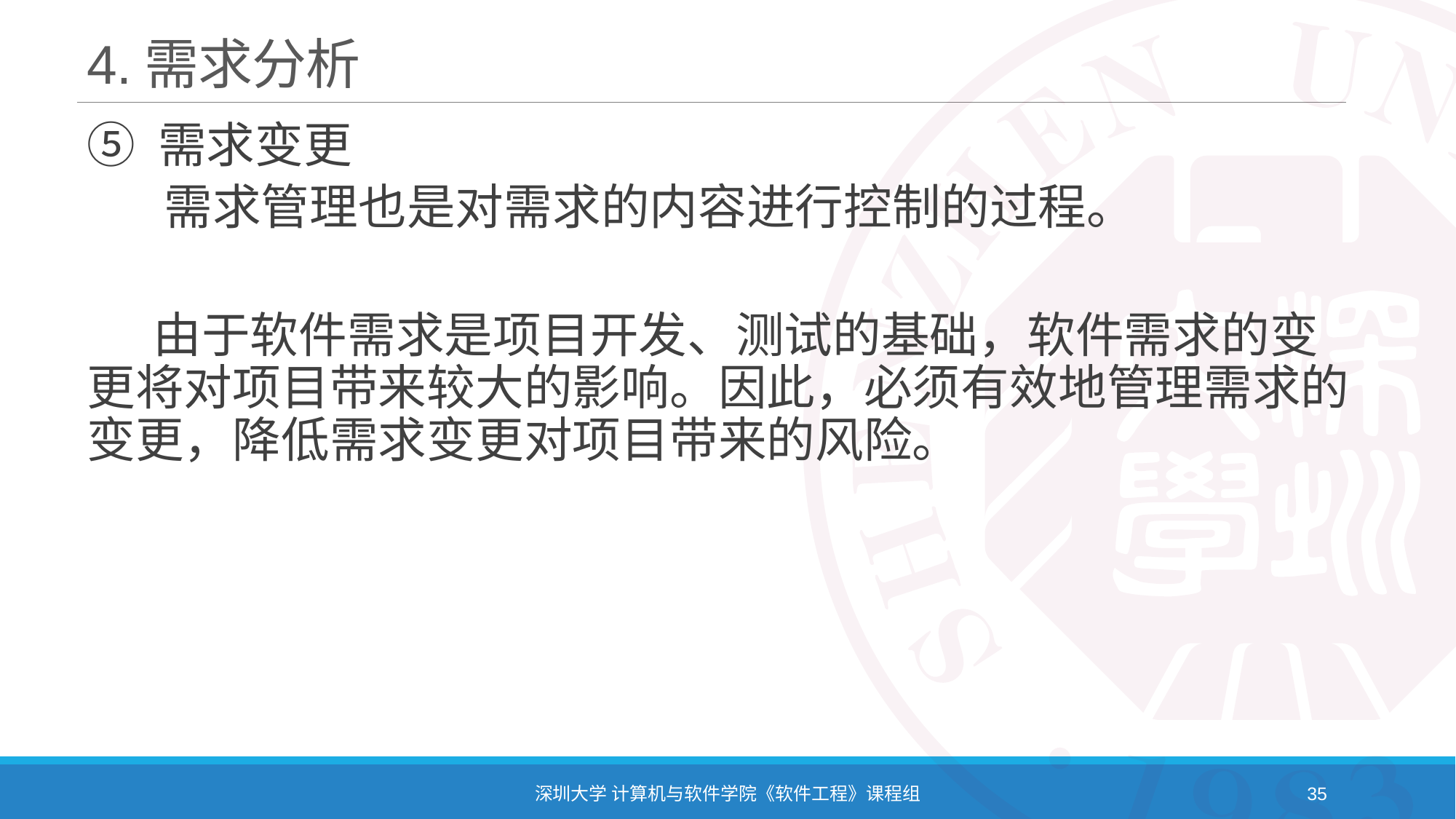

# 4.需求分析
⑤ 需求变更
       需求管理也是对需求的内容进行控制的过程。

     由于软件需求是项目开发、测试的基础，软件需求的变更将对项目带来较大的影响。因此，必须有效地管理需求的变更，降低需求变更对项目带来的风险。

深圳大学 计算机与软件学院《软件工程》课程组
35